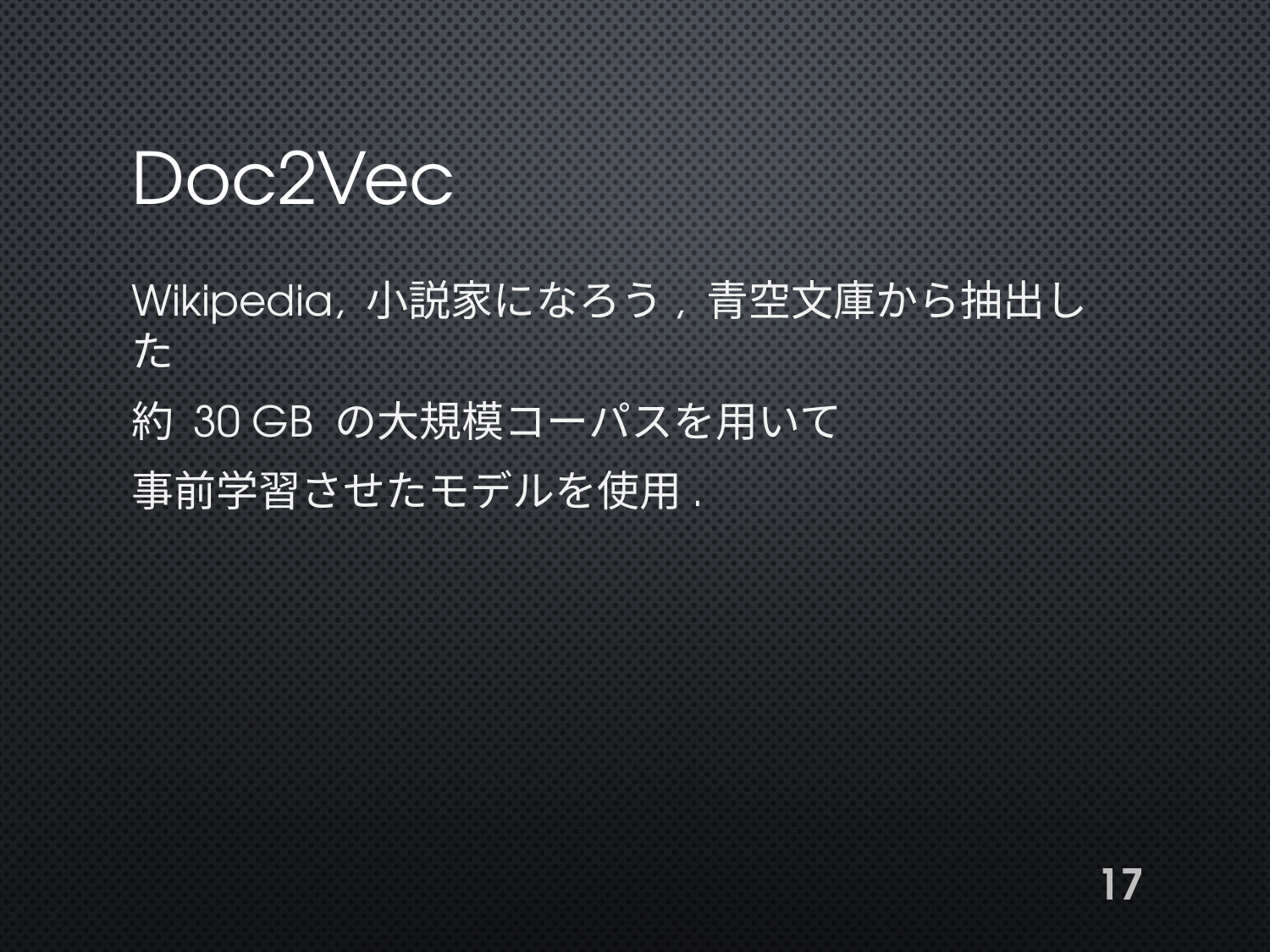

# Doc2Vec
Wikipedia, 小説家になろう, 青空文庫から抽出した
約 30 GB の大規模コーパスを用いて
事前学習させたモデルを使用.
17